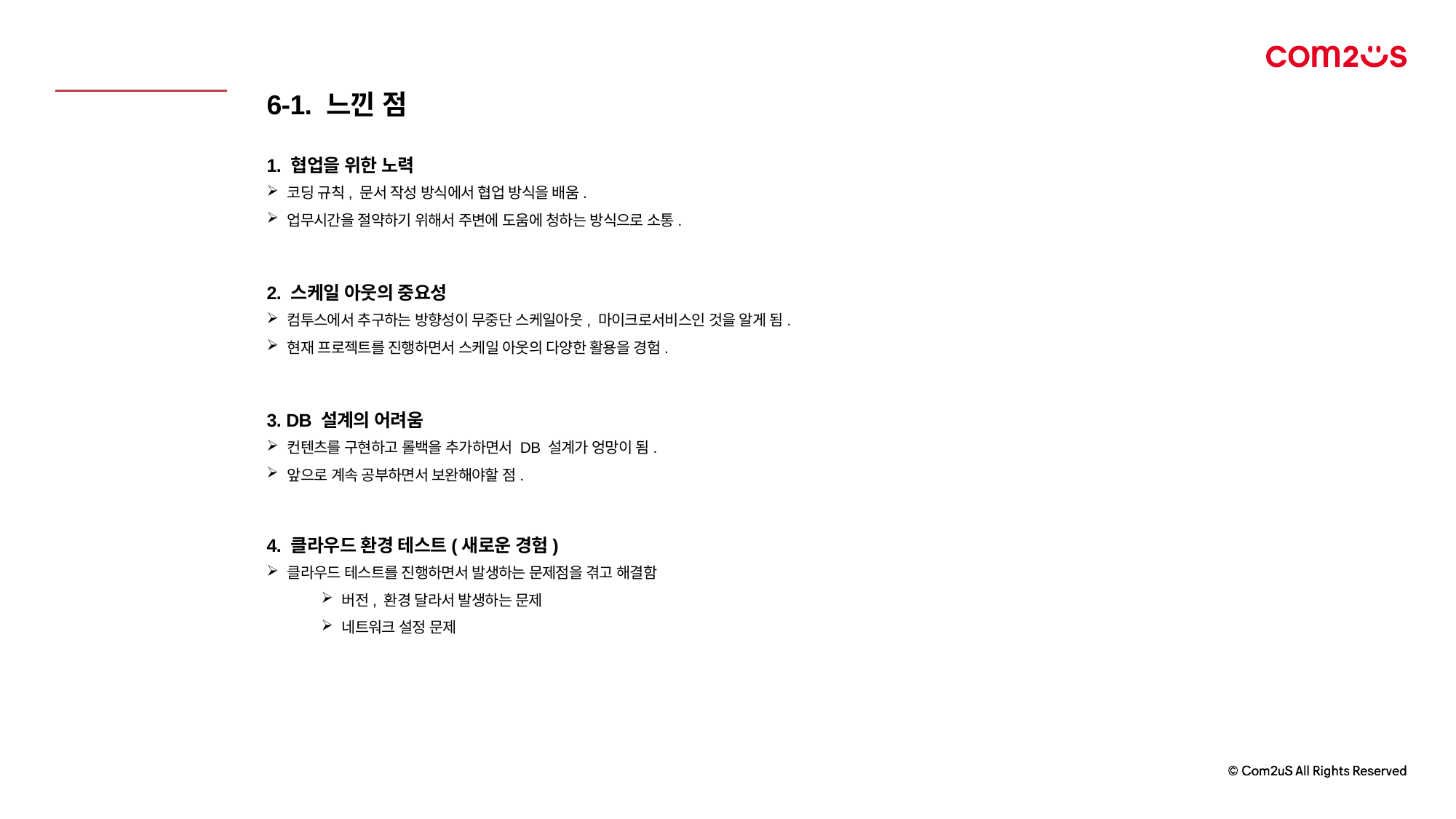

6-1. 느낀 점

1. 협업을 위한 노력
코딩 규칙, 문서 작성 방식에서 협업 방식을 배움.
업무시간을 절약하기 위해서 주변에 도움에 청하는 방식으로 소통.
본문 내용의 글꼴 크기
화면에서의 가독성을 고려하여 최소 10pt로 권장합니다.
다만, 캡션으로 사용하는 경우 등 상황에 따라 10pt 미만으로 사용할 수 있습니다.
2. 스케일 아웃의 중요성
컴투스에서 추구하는 방향성이 무중단 스케일아웃, 마이크로서비스인 것을 알게 됨.
현재 프로젝트를 진행하면서 스케일 아웃의 다양한 활용을 경험.
3. DB 설계의 어려움
컨텐츠를 구현하고 롤백을 추가하면서 DB 설계가 엉망이 됨.
앞으로 계속 공부하면서 보완해야할 점.
4. 클라우드 환경 테스트(새로운 경험)
클라우드 테스트를 진행하면서 발생하는 문제점을 겪고 해결함
버전, 환경 달라서 발생하는 문제
네트워크 설정 문제